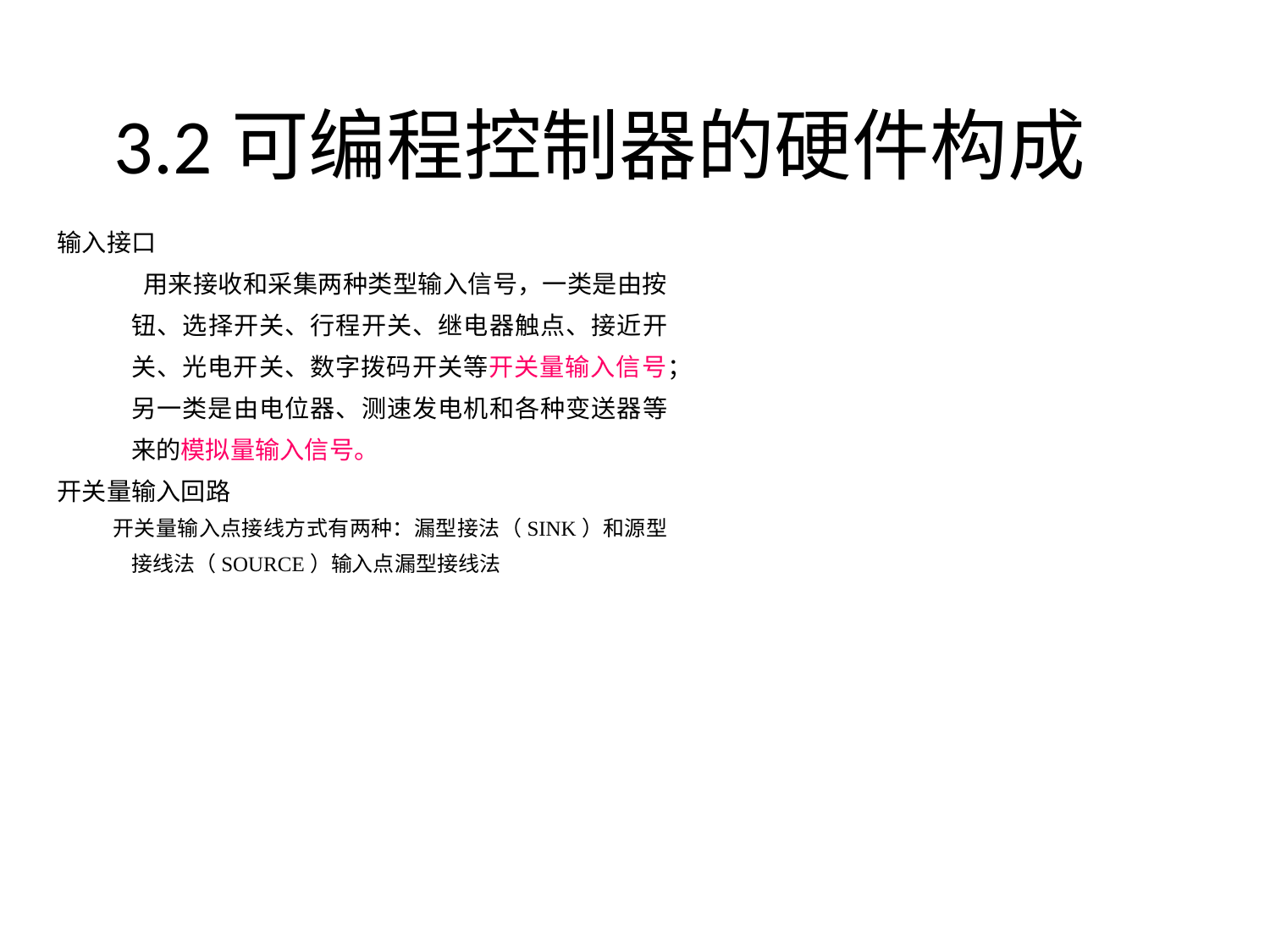

# 3.2可编程控制器的硬件构成
输入接口
              用来接收和采集两种类型输入信号，一类是由按钮、选择开关、行程开关、继电器触点、接近开关、光电开关、数字拨码开关等开关量输入信号；另一类是由电位器、测速发电机和各种变送器等来的模拟量输入信号。
开关量输入回路
          开关量输入点接线方式有两种：漏型接法（SINK）和源型接线法（SOURCE）输入点漏型接线法